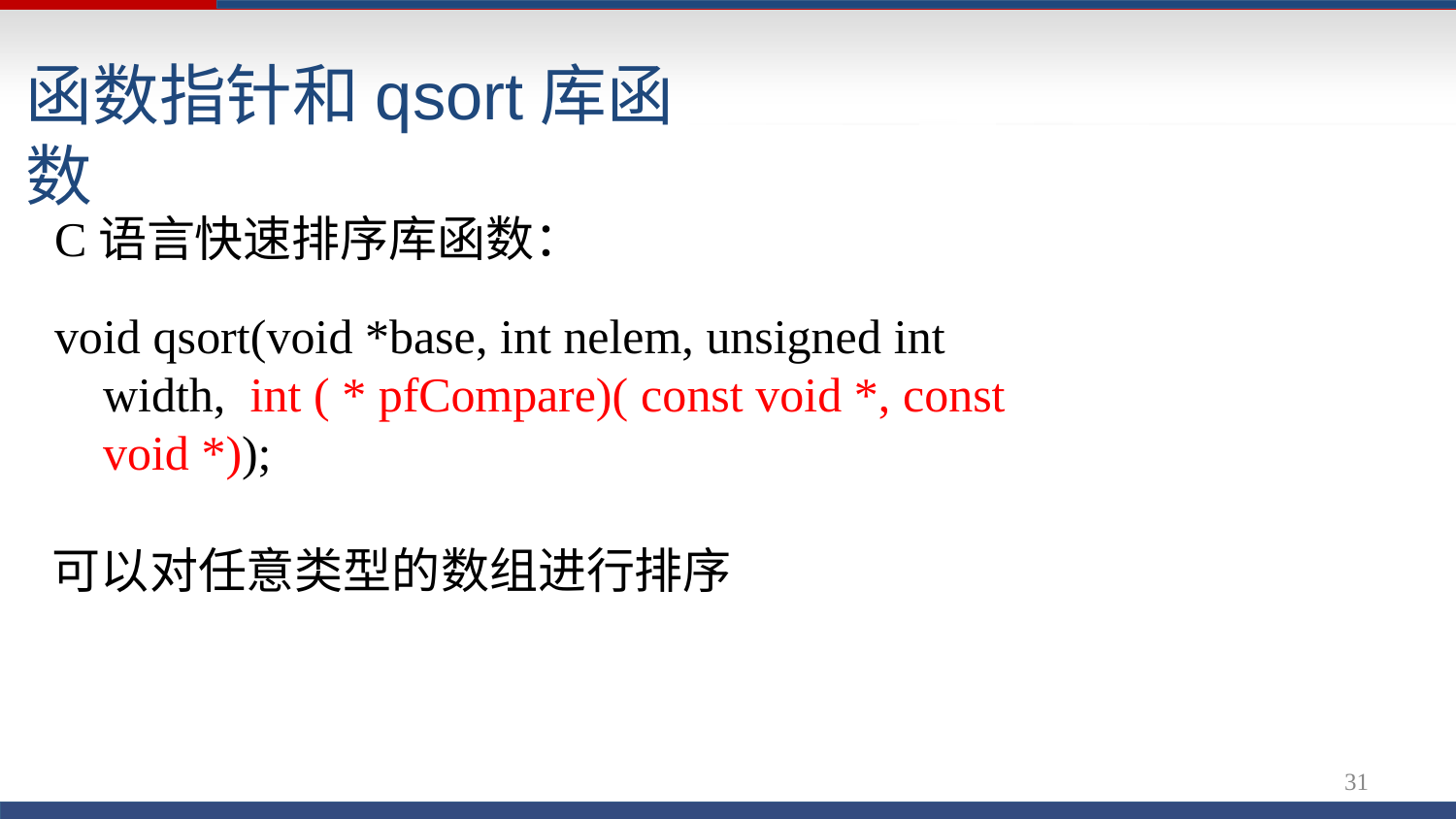

# 函数指针和qsort库函数
C语言快速排序库函数：

void qsort(void *base, int nelem, unsigned int width,  int ( * pfCompare)( const void *, const void *));

可以对任意类型的数组进行排序
31